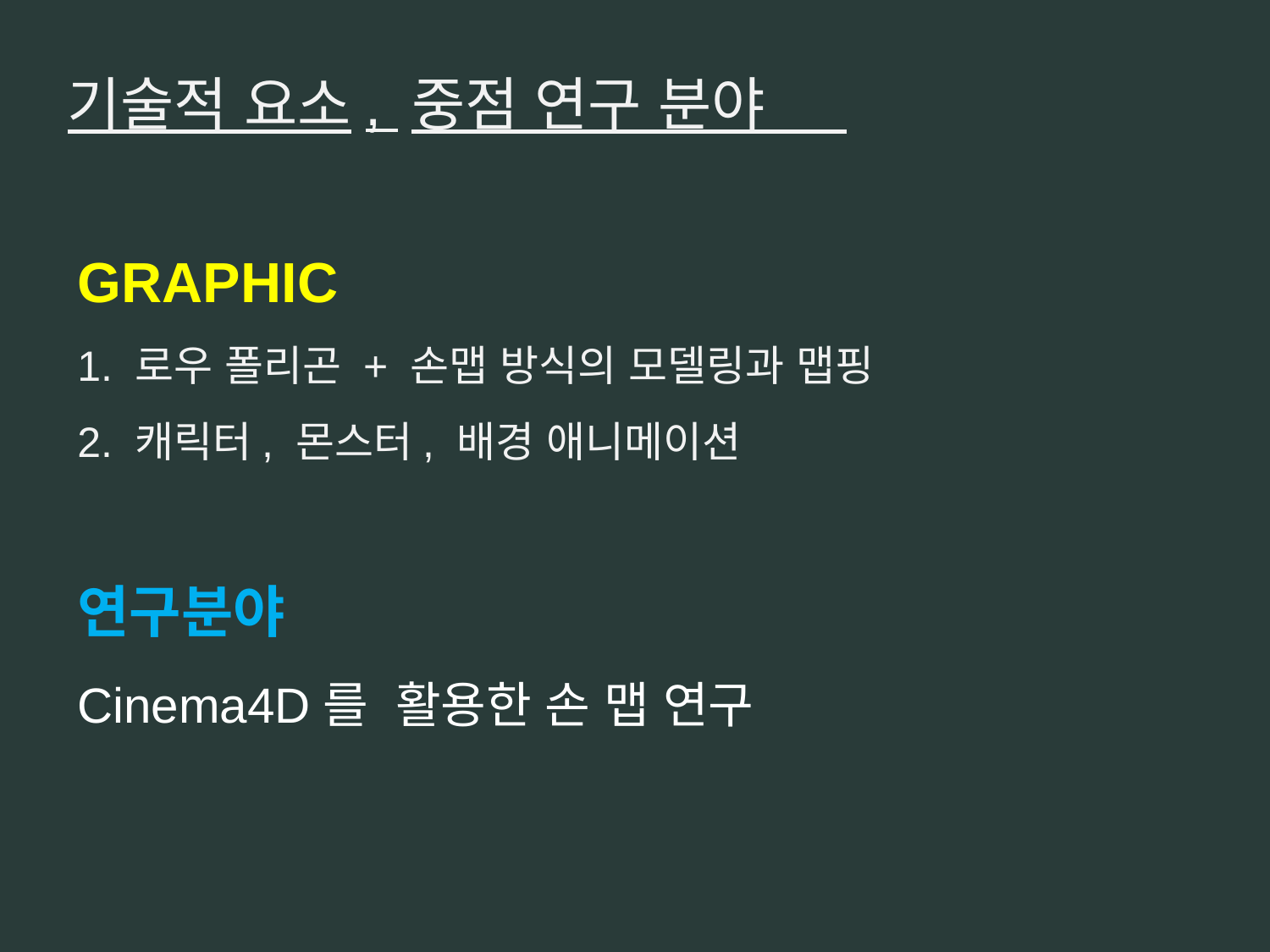

기술적 요소, 중점 연구 분야
GRAPHIC
1. 로우 폴리곤 + 손맵 방식의 모델링과 맵핑
2. 캐릭터, 몬스터, 배경 애니메이션

연구분야
Cinema4D를  활용한 손 맵 연구